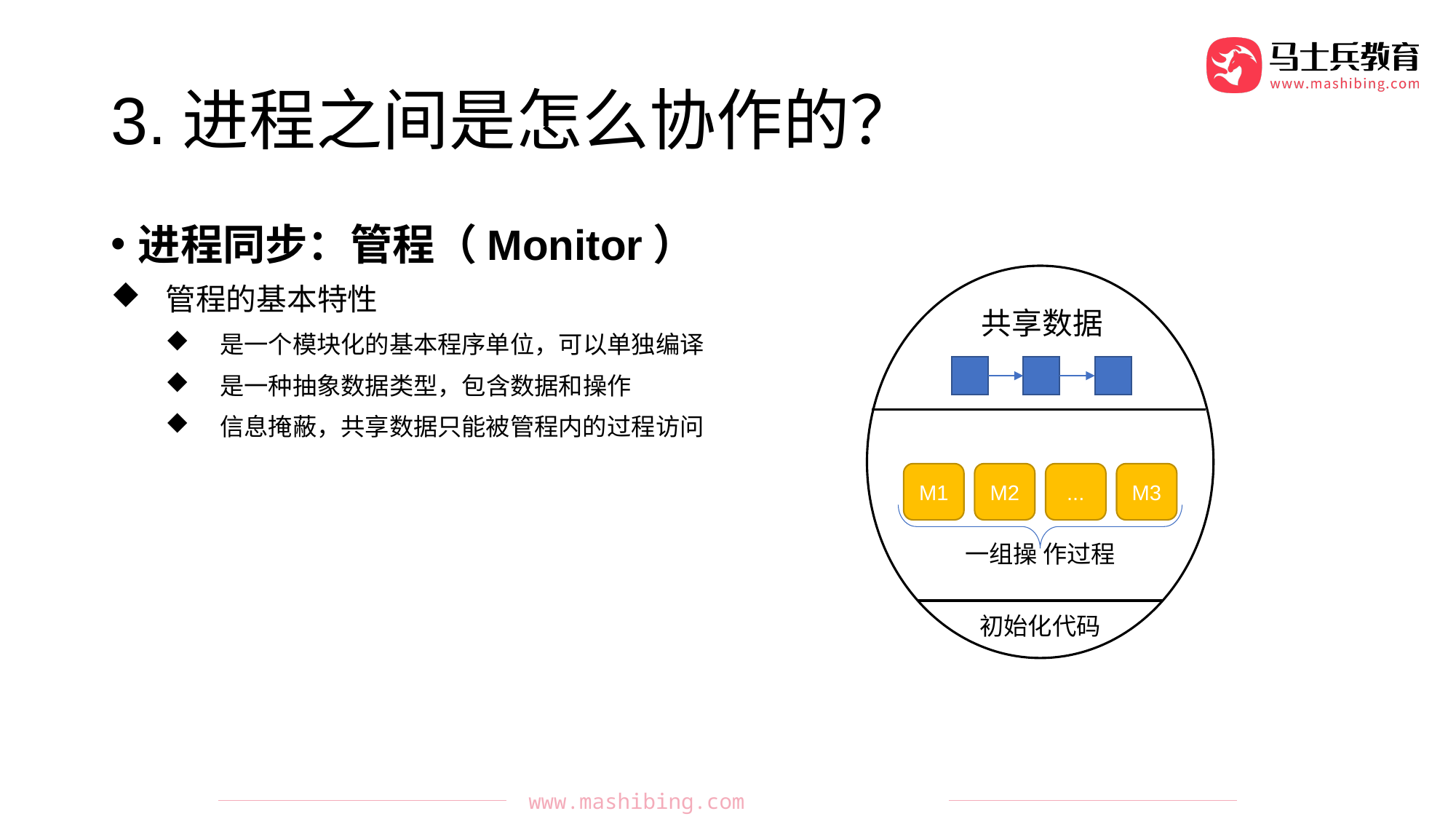

# 3.进程之间是怎么协作的？
进程同步：管程（Monitor）
管程的基本特性
是一个模块化的基本程序单位，可以单独编译
是一种抽象数据类型，包含数据和操作
信息掩蔽，共享数据只能被管程内的过程访问

共享数据
初始化代码

M2
M1
...
M3
一组操 作过程